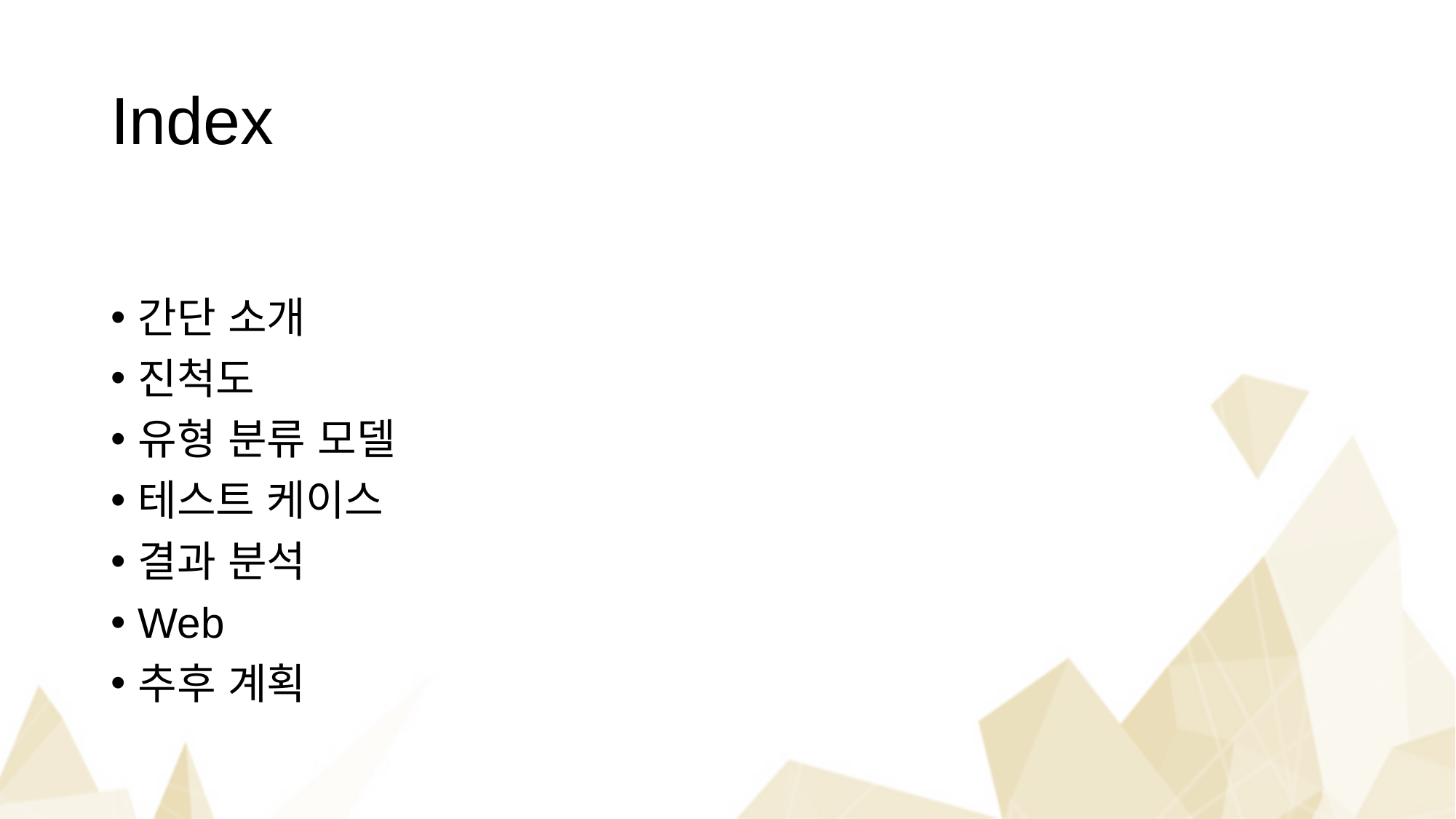

# Index
간단 소개
진척도
유형 분류 모델
테스트 케이스
결과 분석
Web
추후 계획